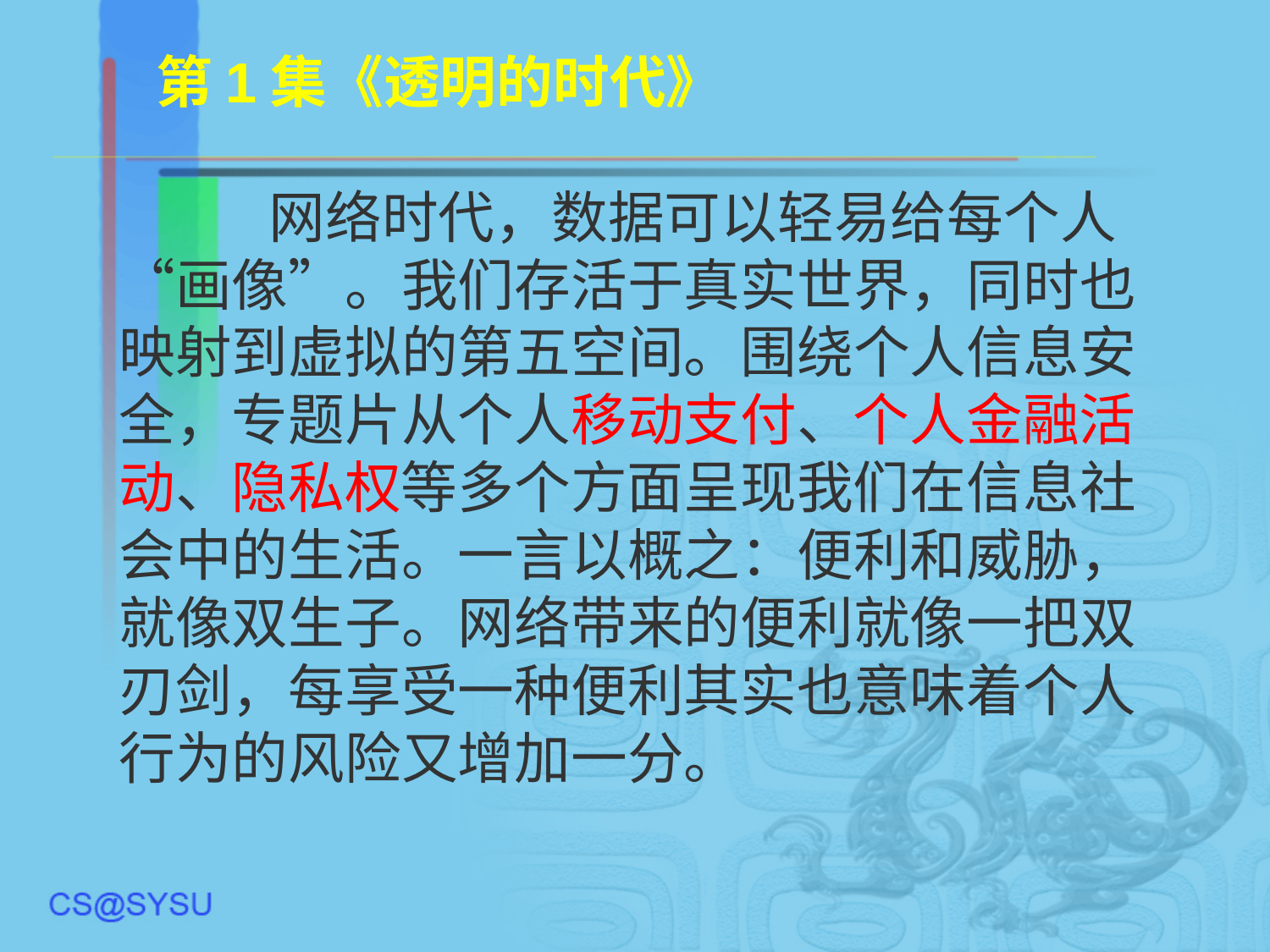

第1集《透明的时代》

　　网络时代，数据可以轻易给每个人“画像”。我们存活于真实世界，同时也映射到虚拟的第五空间。围绕个人信息安全，专题片从个人移动支付、个人金融活动、隐私权等多个方面呈现我们在信息社会中的生活。一言以概之：便利和威胁，就像双生子。网络带来的便利就像一把双刃剑，每享受一种便利其实也意味着个人行为的风险又增加一分。
35